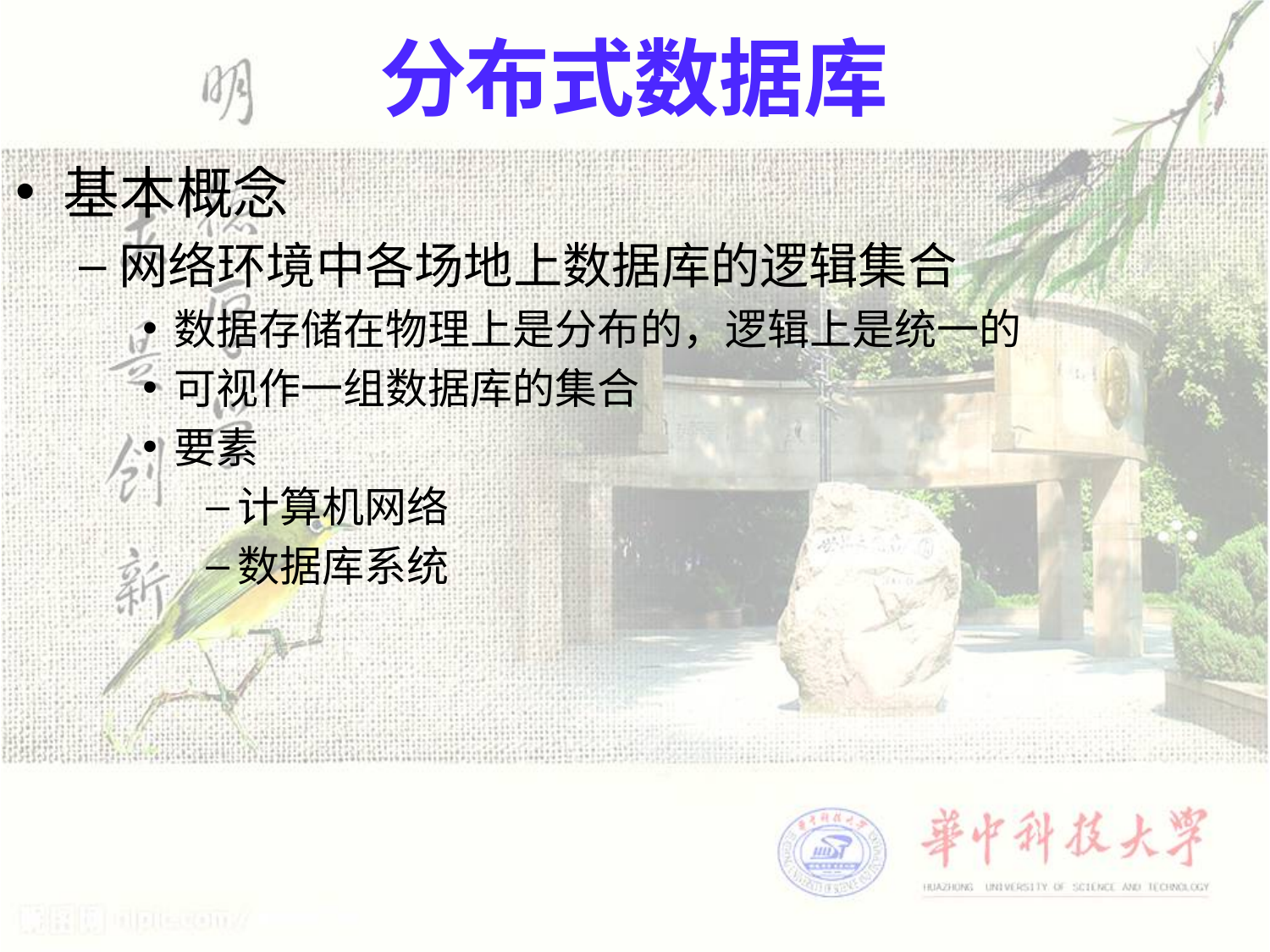

# 分布式数据库
基本概念
网络环境中各场地上数据库的逻辑集合
数据存储在物理上是分布的，逻辑上是统一的
可视作一组数据库的集合
要素
计算机网络
数据库系统